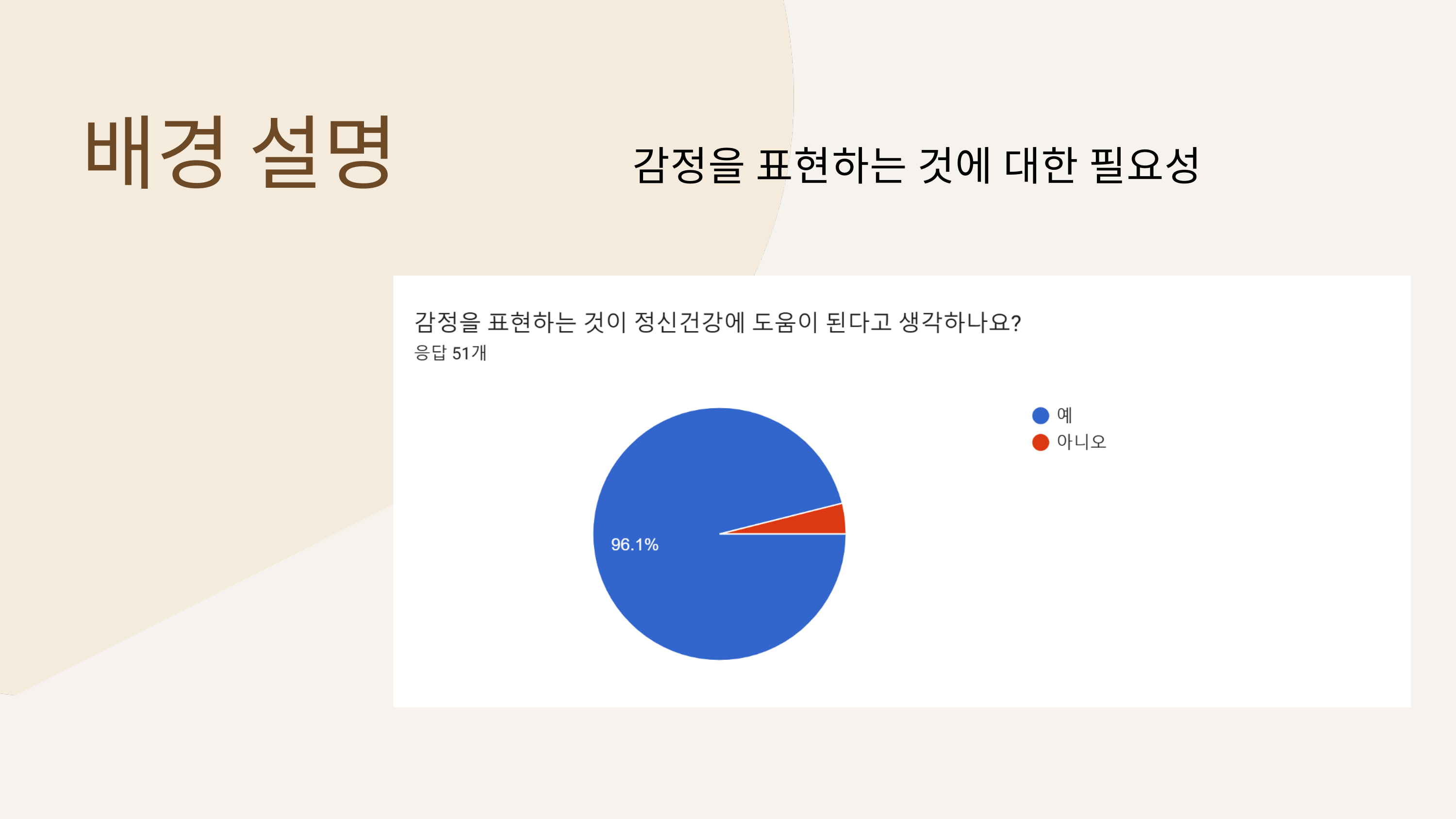

배경 설명
감정을 표현하는 것에 대한 필요성